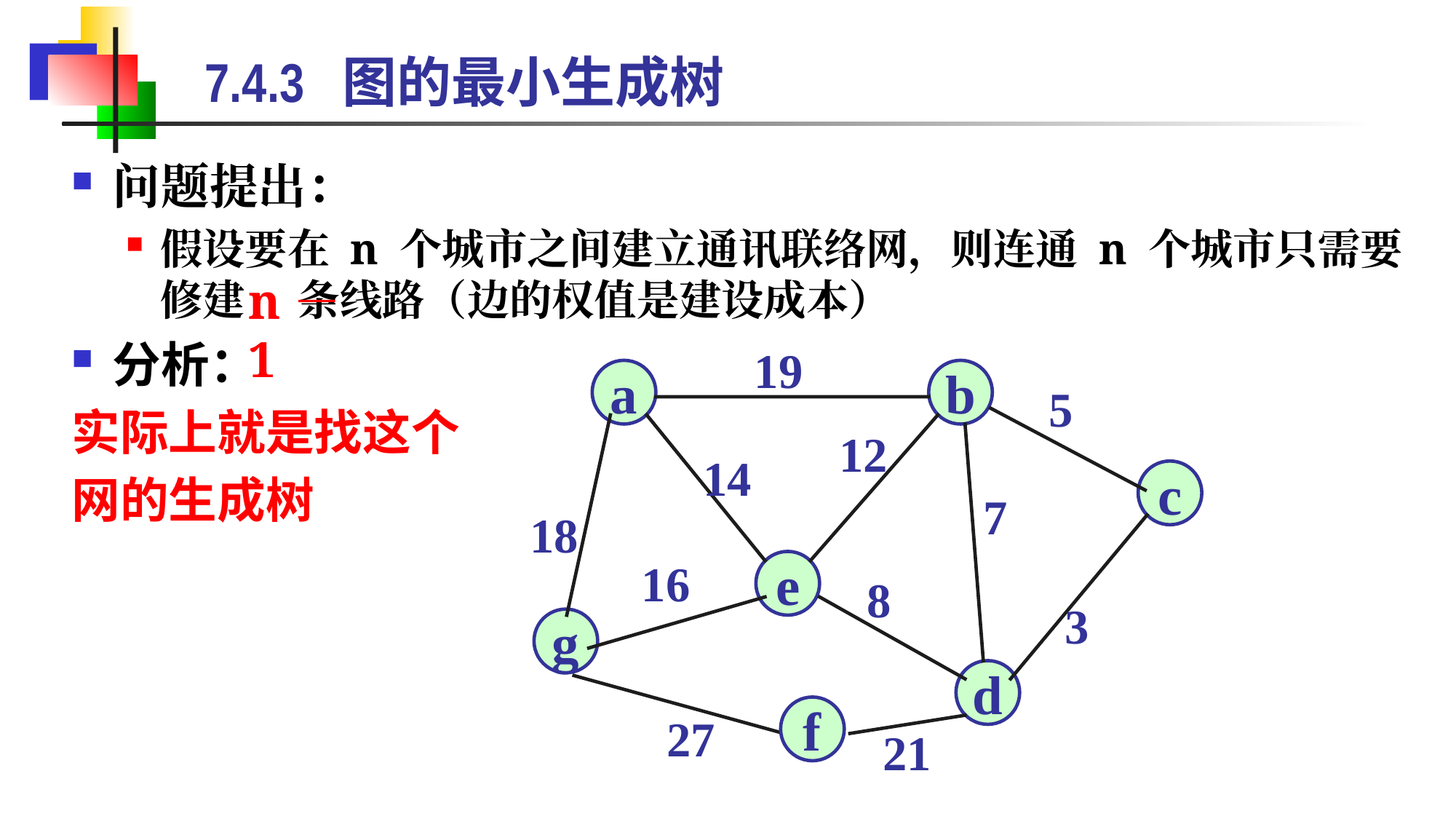

# 7.4.3  图的最小生成树
问题提出：
假设要在 n 个城市之间建立通讯联络网，则连通 n 个城市只需要修建     条线路（边的权值是建设成本）
分析：
实际上就是找这个
网的生成树
n－1
19
a
b
5

12

14
c
7
18

16
e
8
3

g
d

f
27

21